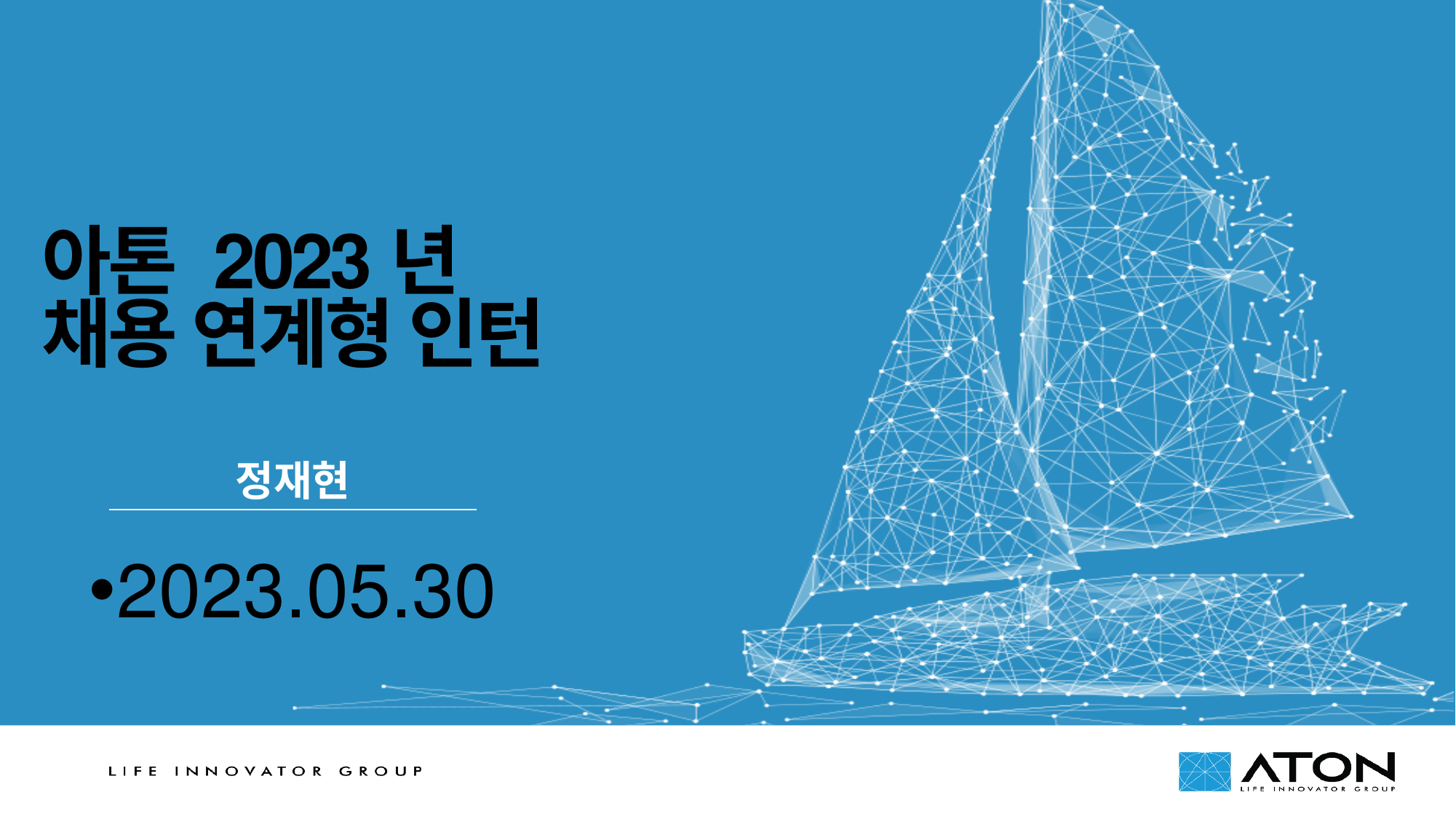

# 아톤 2023년
채용 연계형 인턴
정재현
2023.05.30